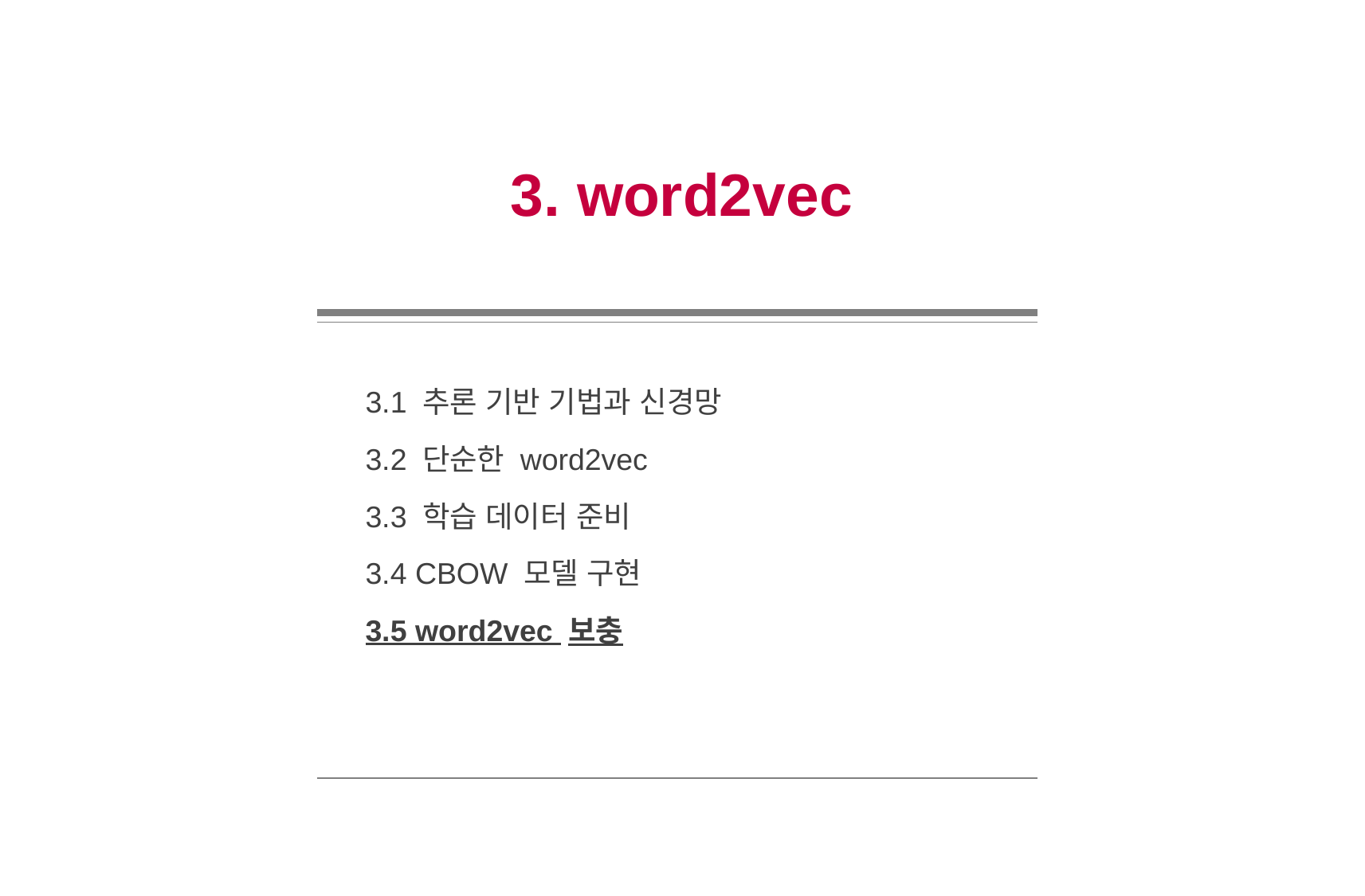

3. word2vec
3.1 추론 기반 기법과 신경망
3.2 단순한 word2vec
3.3 학습 데이터 준비
3.4 CBOW 모델 구현
3.5 word2vec 보충